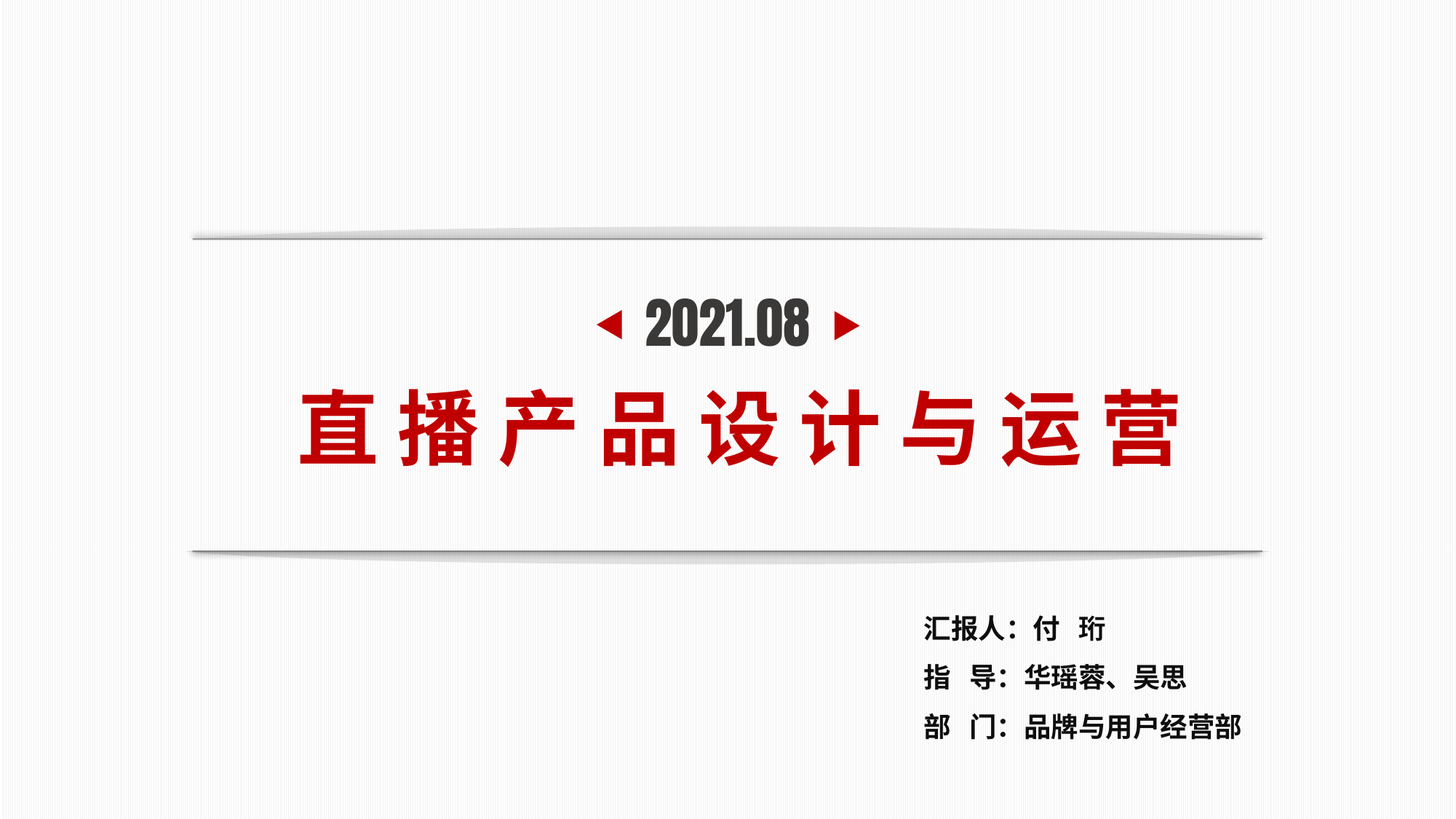

2021.08

直 播 产 品 设 计 与 运 营
汇报人：付   珩
指   导：华瑶蓉、吴思
部   门：品牌与用户经营部